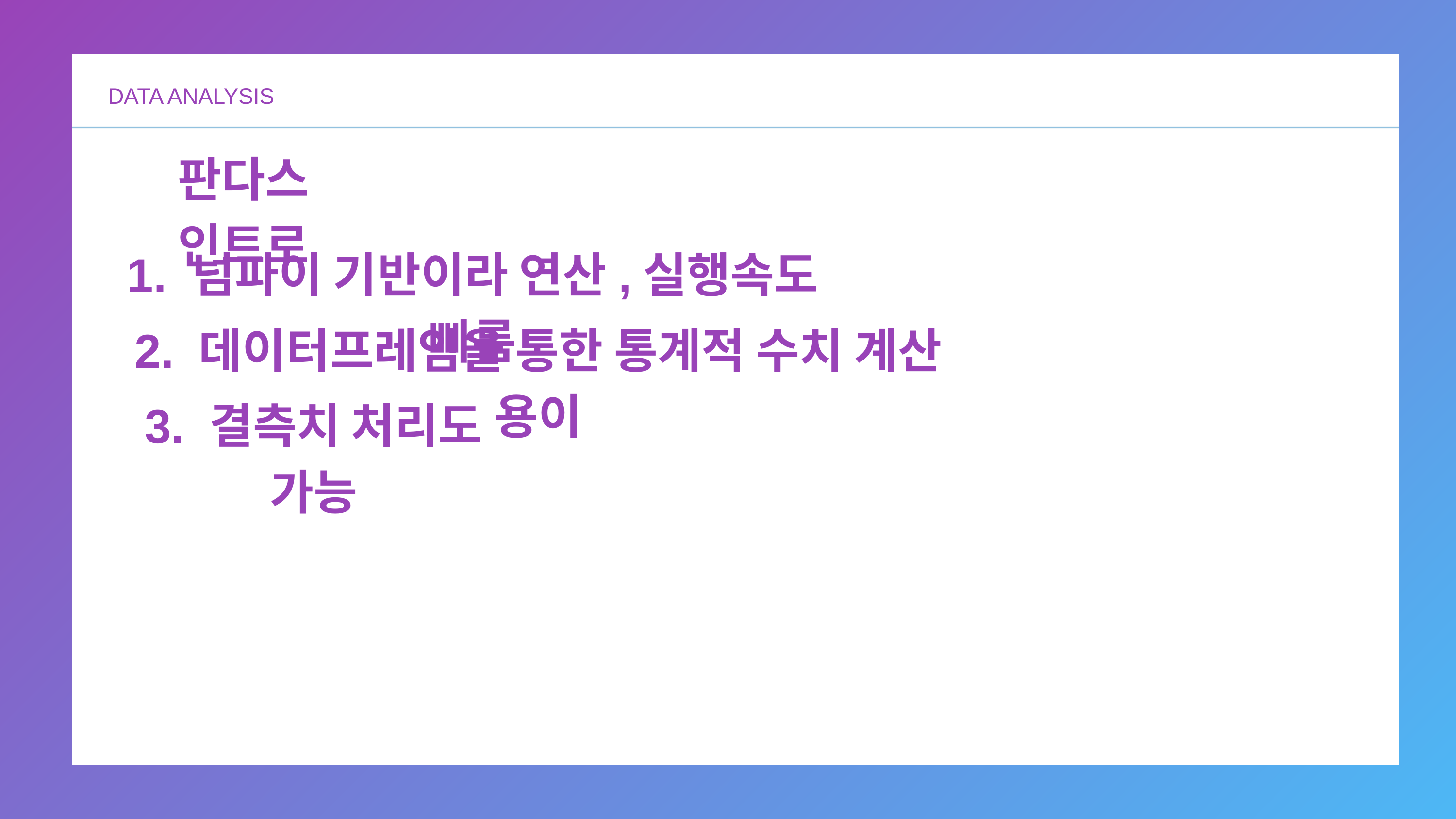

DATA ANALYSIS

판다스 인트로
1. 넘파이 기반이라 연산,실행속도 빠름
2. 데이터프레임을 통한 통계적 수치 계산 용이
3. 결측치 처리도 가능